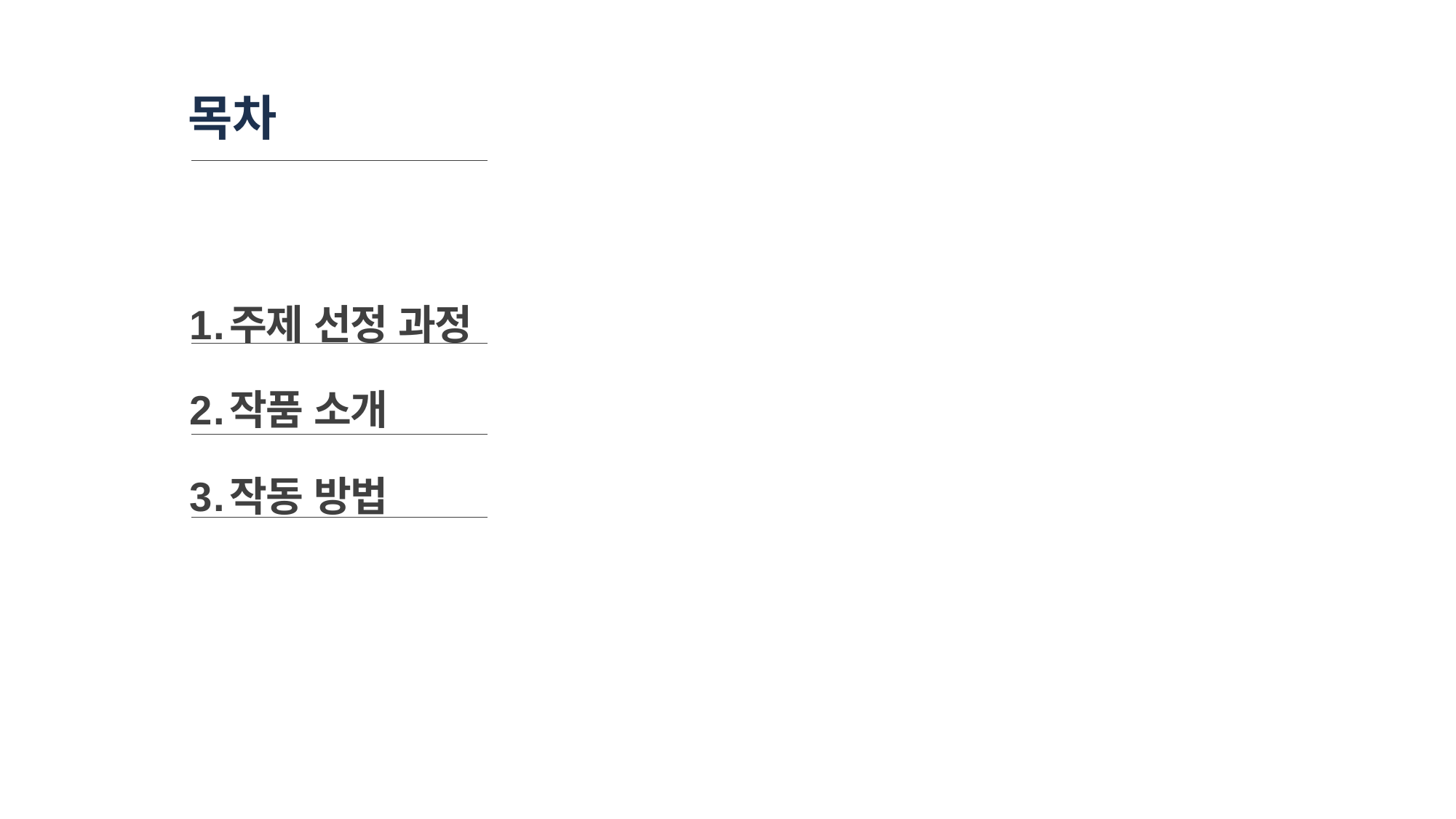

# 목차
주제 선정 과정
작품 소개
작동 방법